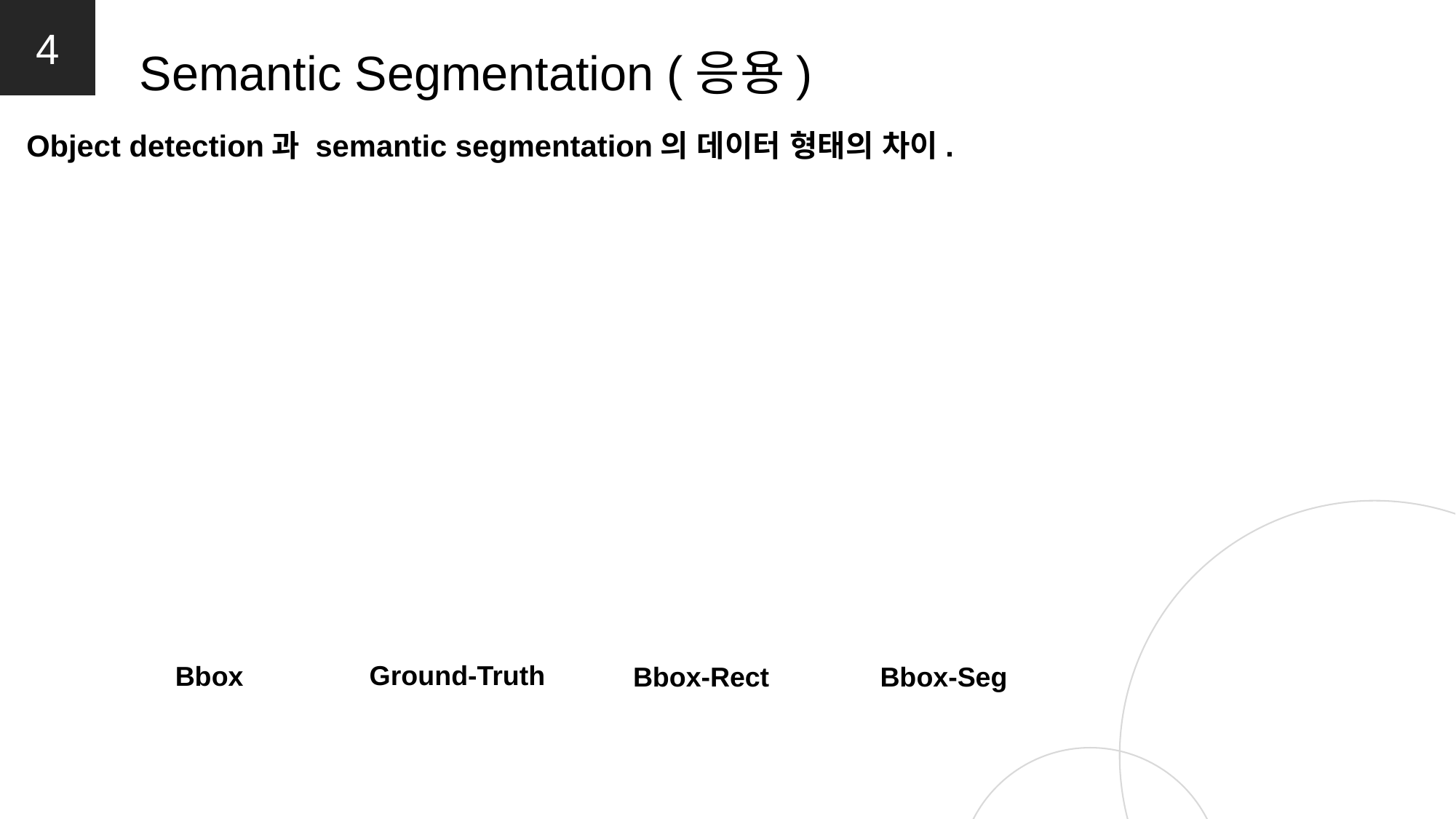

4
Semantic Segmentation (응용)
Object detection과 semantic segmentation의 데이터 형태의 차이.
Ground-Truth
Bbox
Bbox-Rect
Bbox-Seg